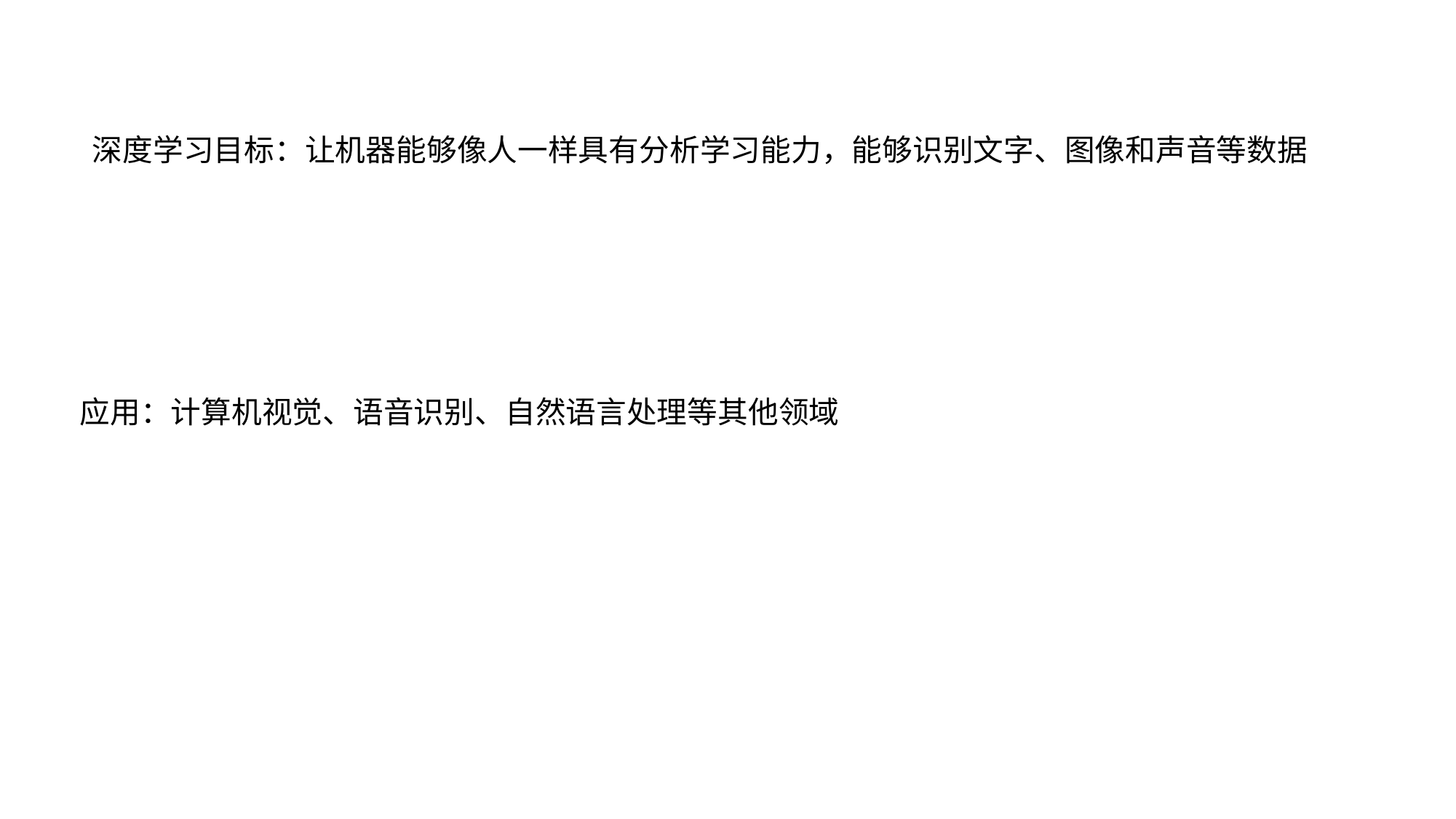

深度学习目标：让机器能够像人一样具有分析学习能力，能够识别文字、图像和声音等数据
应用：计算机视觉、语音识别、自然语言处理等其他领域